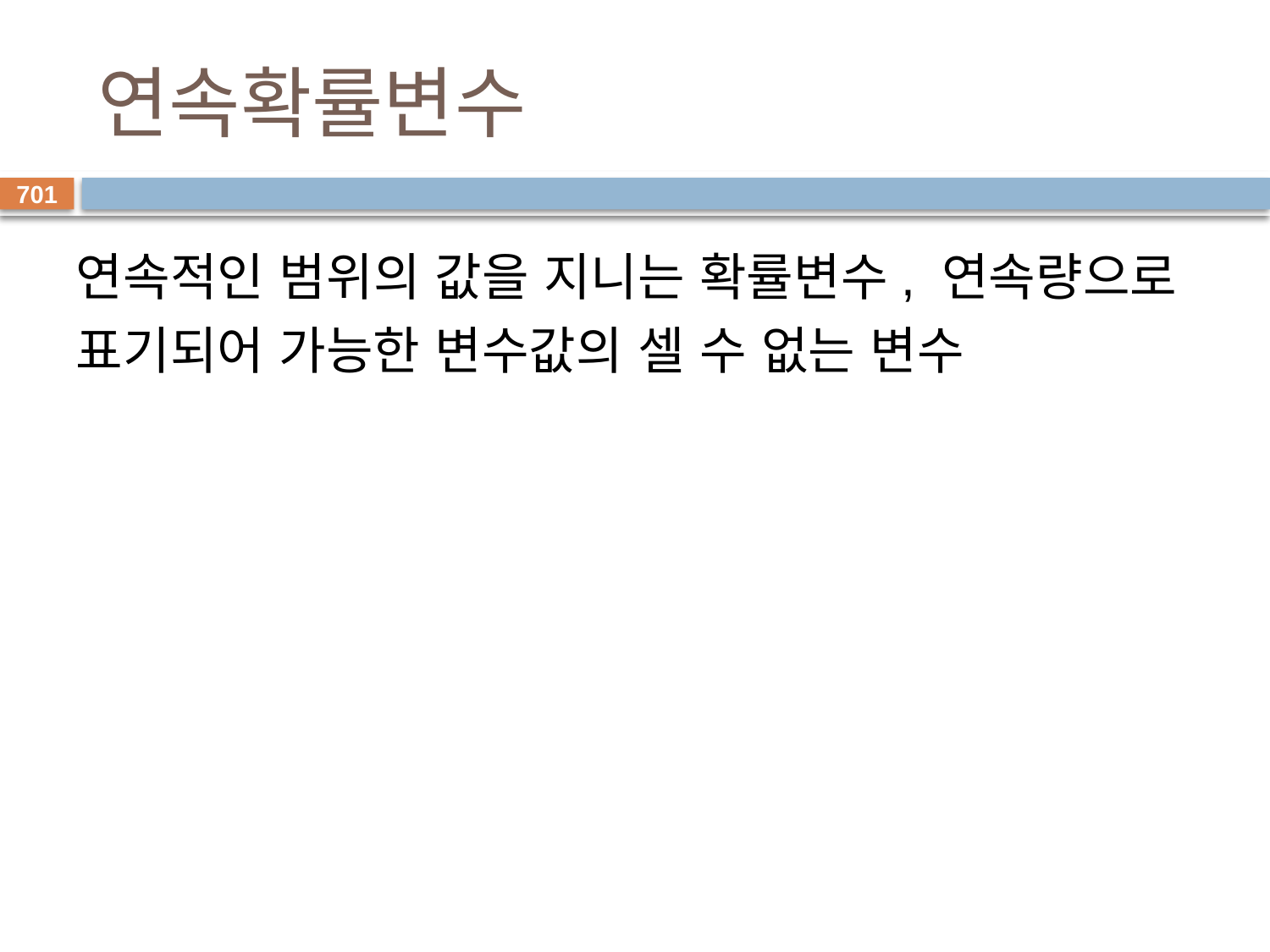

# 연속확률변수
701
연속적인 범위의 값을 지니는 확률변수, 연속량으로 표기되어 가능한 변수값의 셀 수 없는 변수